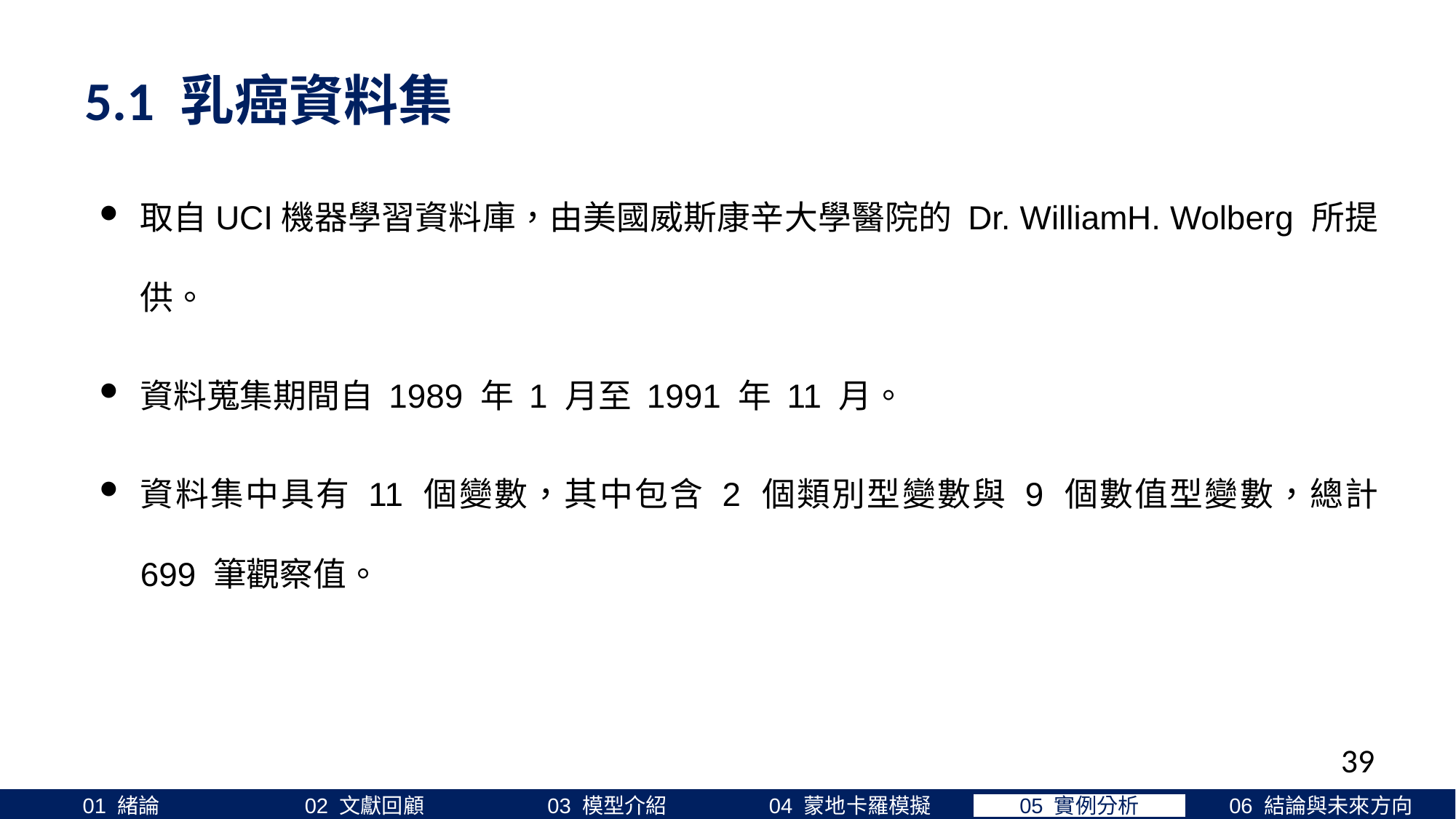

5.1 乳癌資料集

取自UCI機器學習資料庫，由美國威斯康辛大學醫院的 Dr. WilliamH. Wolberg 所提供。
資料蒐集期間自 1989 年 1 月至 1991 年 11 月。
資料集中具有 11 個變數，其中包含 2 個類別型變數與 9 個數值型變數，總計 699 筆觀察值。